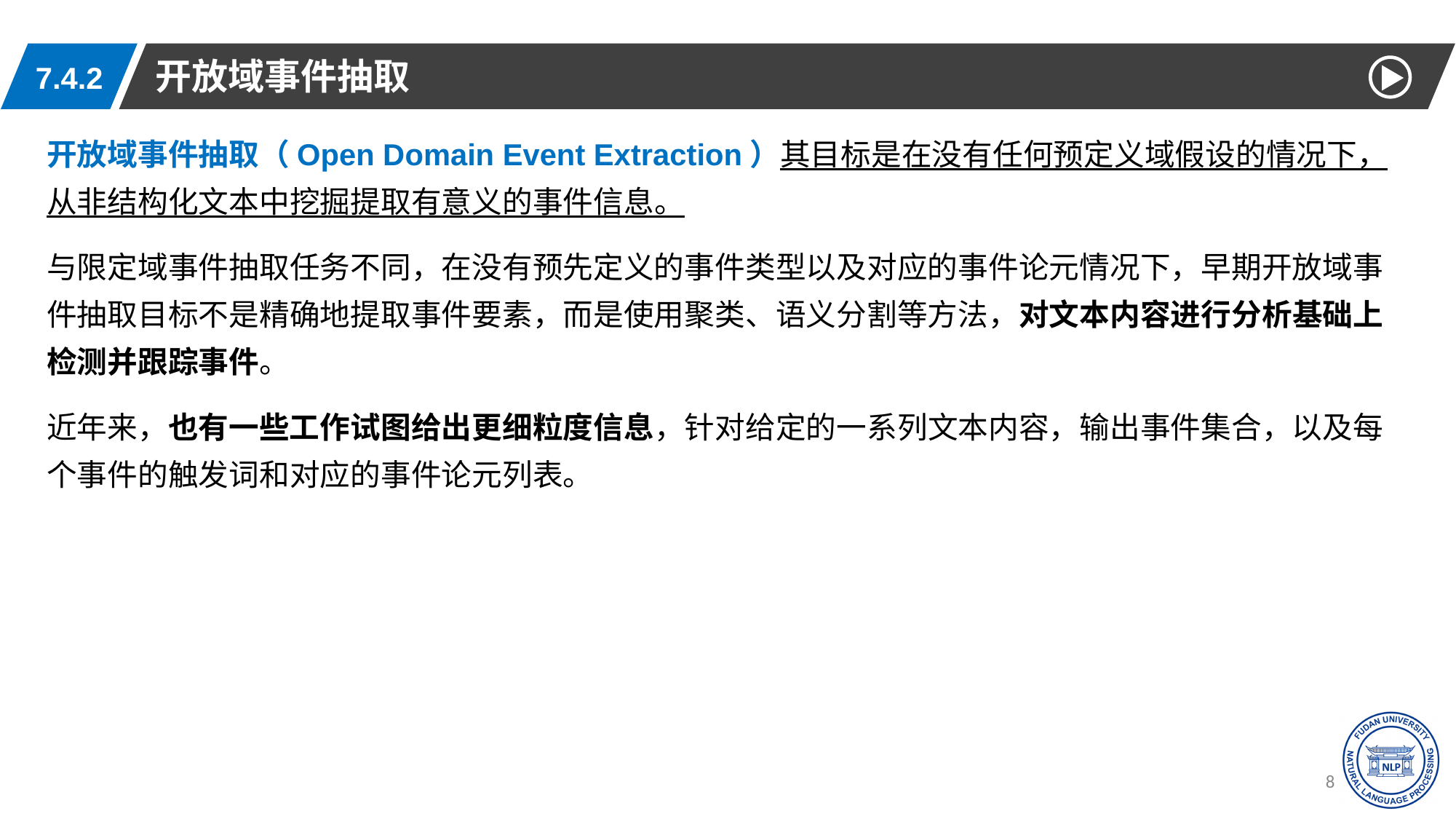

开放域事件抽取
7.4.2

开放域事件抽取（Open Domain Event Extraction）其目标是在没有任何预定义域假设的情况下，从非结构化文本中挖掘提取有意义的事件信息。
与限定域事件抽取任务不同，在没有预先定义的事件类型以及对应的事件论元情况下，早期开放域事件抽取目标不是精确地提取事件要素，而是使用聚类、语义分割等方法，对文本内容进行分析基础上检测并跟踪事件。
近年来，也有一些工作试图给出更细粒度信息，针对给定的一系列文本内容，输出事件集合，以及每个事件的触发词和对应的事件论元列表。
88